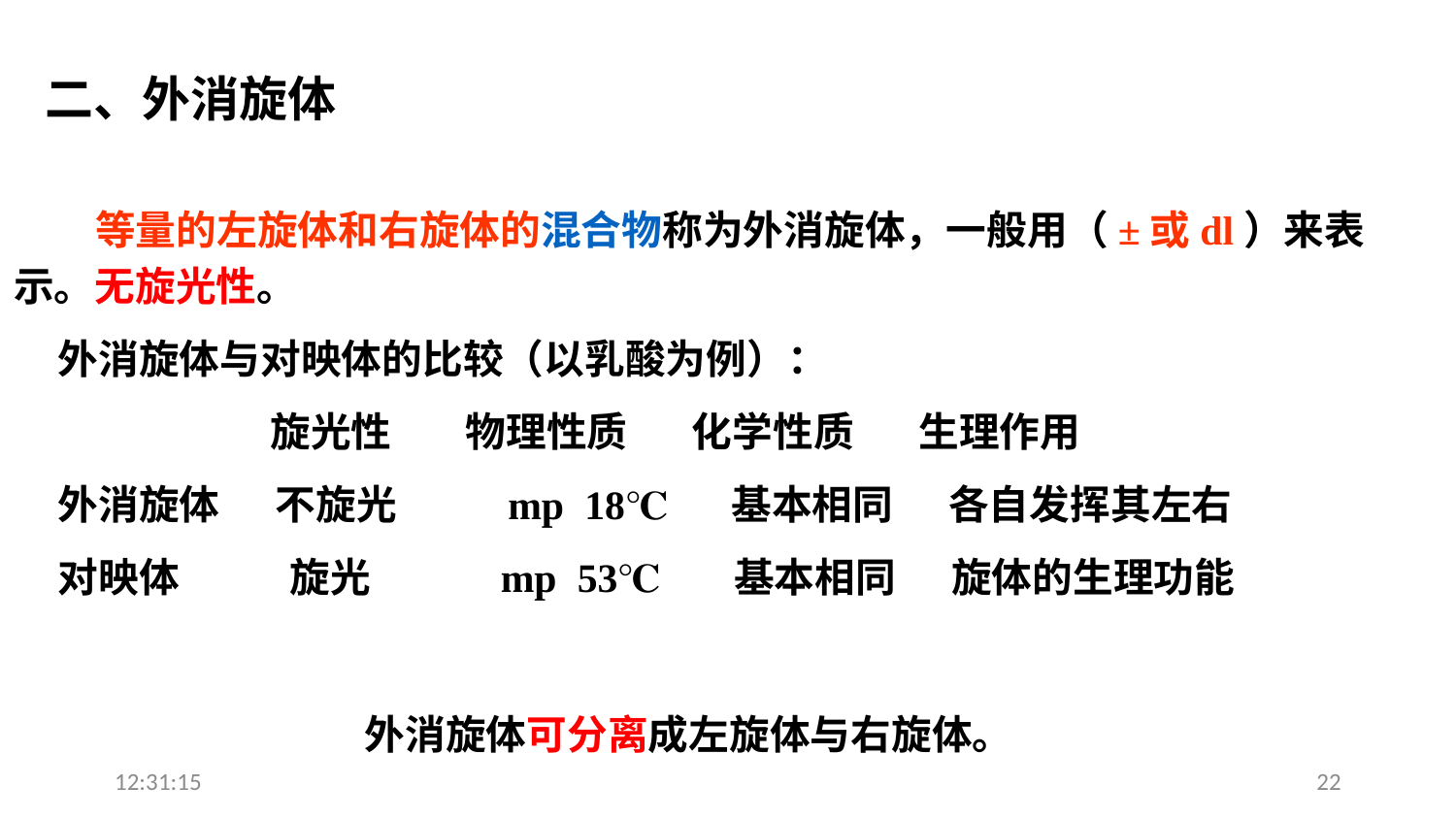

二、外消旋体
   等量的左旋体和右旋体的混合物称为外消旋体，一般用（±或dl）来表示。无旋光性。
外消旋体与对映体的比较（以乳酸为例）：
                      旋光性        物理性质       化学性质       生理作用
外消旋体      不旋光           mp  18℃     基本相同      各自发挥其左右
对映体            旋光             mp  53℃      基本相同      旋体的生理功能
外消旋体可分离成左旋体与右旋体。
12:31:15
22